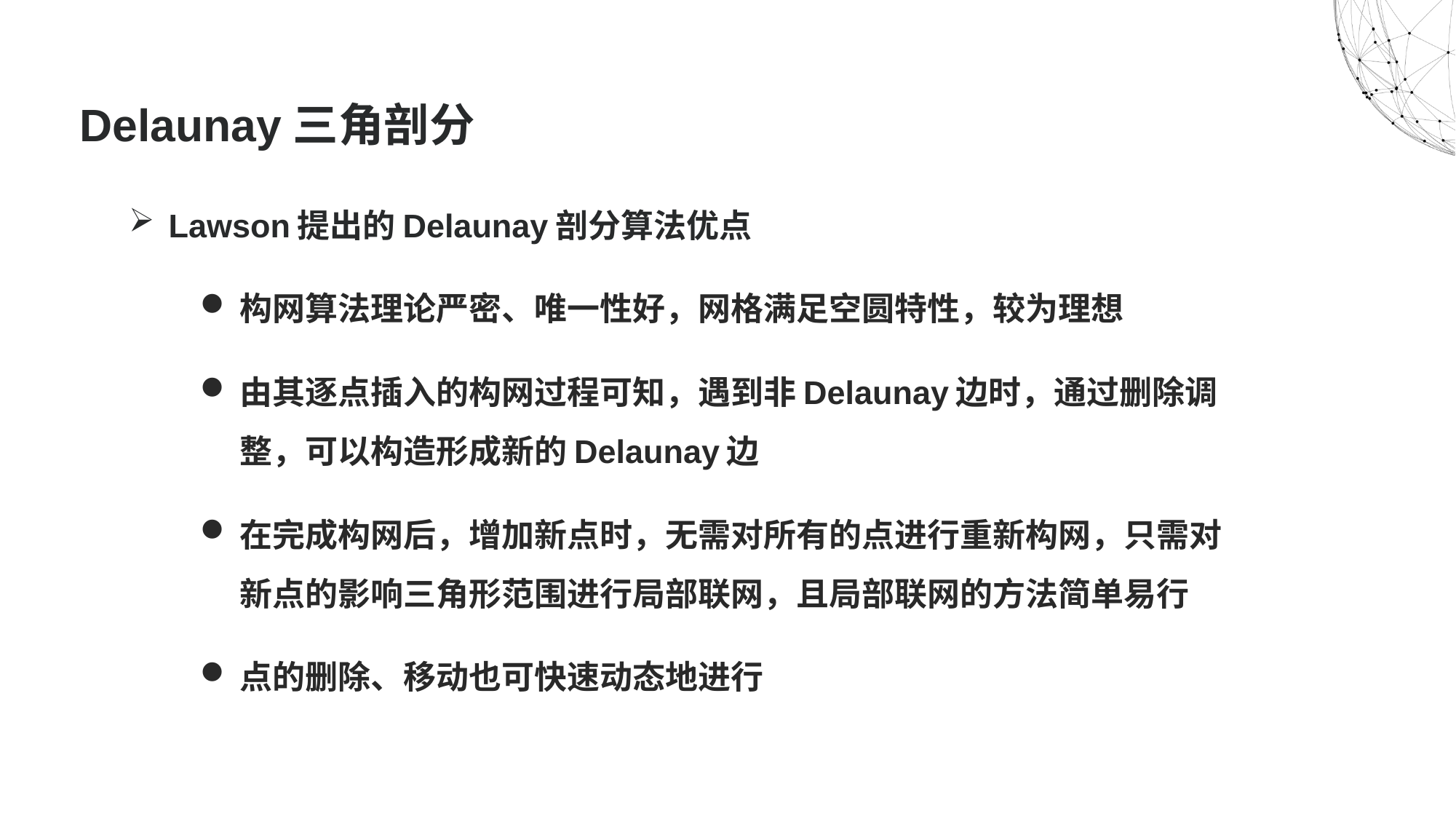

Delaunay三角剖分
Lawson提出的Delaunay剖分算法优点
构网算法理论严密、唯一性好，网格满足空圆特性，较为理想
由其逐点插入的构网过程可知，遇到非Delaunay边时，通过删除调整，可以构造形成新的Delaunay边
在完成构网后，增加新点时，无需对所有的点进行重新构网，只需对新点的影响三角形范围进行局部联网，且局部联网的方法简单易行
点的删除、移动也可快速动态地进行